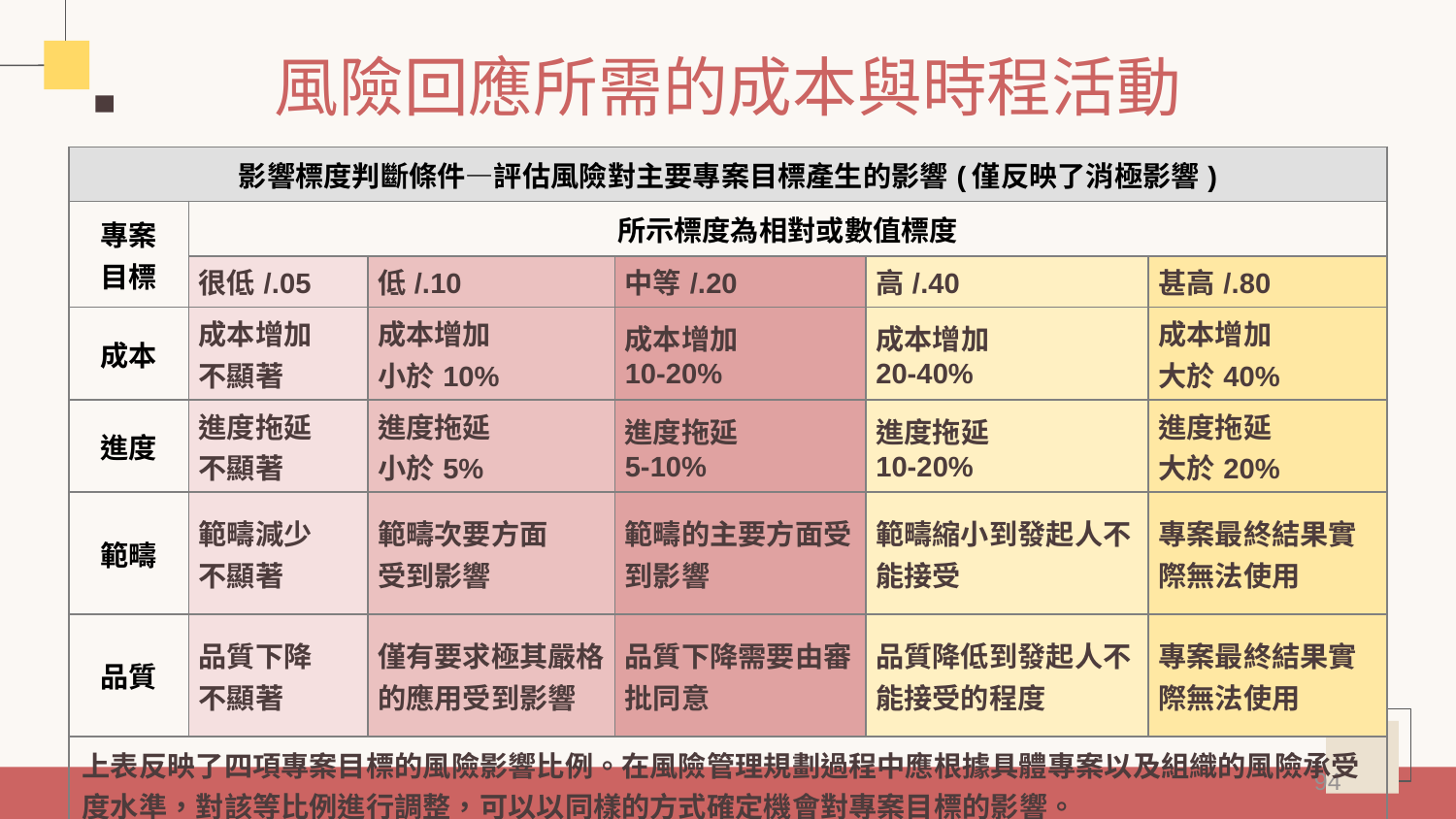

# 風險回應所需的成本與時程活動
| 影響標度判斷條件―評估風險對主要專案目標產生的影響(僅反映了消極影響) |  |  |  |  |  |
| --- | --- | --- | --- | --- | --- |
| 專案 目標 | 所示標度為相對或數值標度 |  |  |  |  |
|  | 很低/.05 | 低/.10 | 中等/.20 | 高/.40 | 甚高/.80 |
| 成本 | 成本增加 不顯著 | 成本增加 小於10% | 成本增加 10-20% | 成本增加 20-40% | 成本增加 大於40% |
| 進度 | 進度拖延 不顯著 | 進度拖延 小於5% | 進度拖延 5-10% | 進度拖延 10-20% | 進度拖延 大於20% |
| 範疇 | 範疇減少 不顯著 | 範疇次要方面 受到影響 | 範疇的主要方面受到影響 | 範疇縮小到發起人不能接受 | 專案最終結果實際無法使用 |
| 品質 | 品質下降 不顯著 | 僅有要求極其嚴格的應用受到影響 | 品質下降需要由審批同意 | 品質降低到發起人不能接受的程度 | 專案最終結果實際無法使用 |
| 上表反映了四項專案目標的風險影響比例。在風險管理規劃過程中應根據具體專案以及組織的風險承受度水準，對該等比例進行調整，可以以同樣的方式確定機會對專案目標的影響。 |  |  |  |  |  |
94